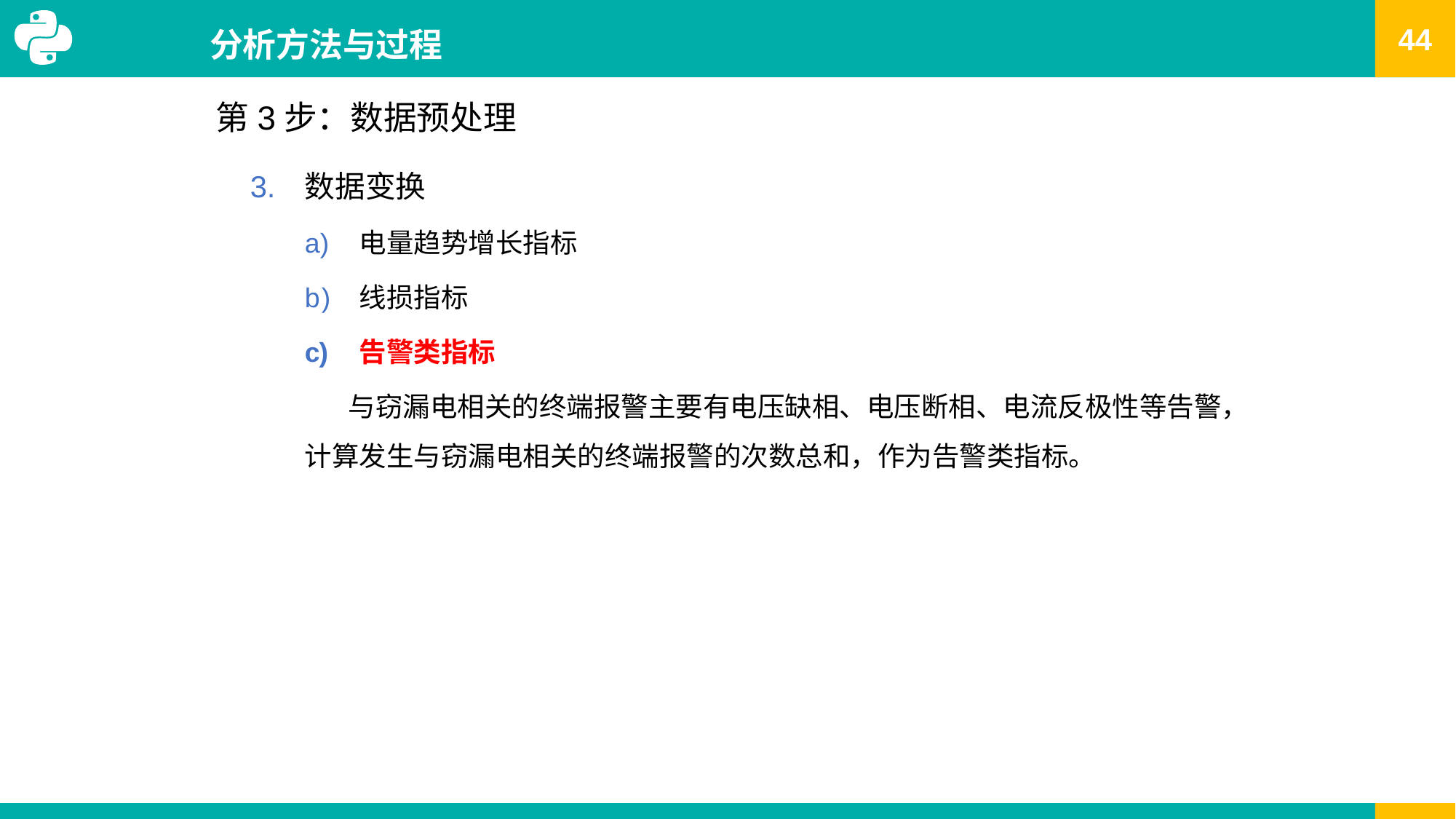

# 分析方法与过程

第3步：数据预处理
数据变换
电量趋势增长指标
线损指标
告警类指标
      与窃漏电相关的终端报警主要有电压缺相、电压断相、电流反极性等告警，计算发生与窃漏电相关的终端报警的次数总和，作为告警类指标。